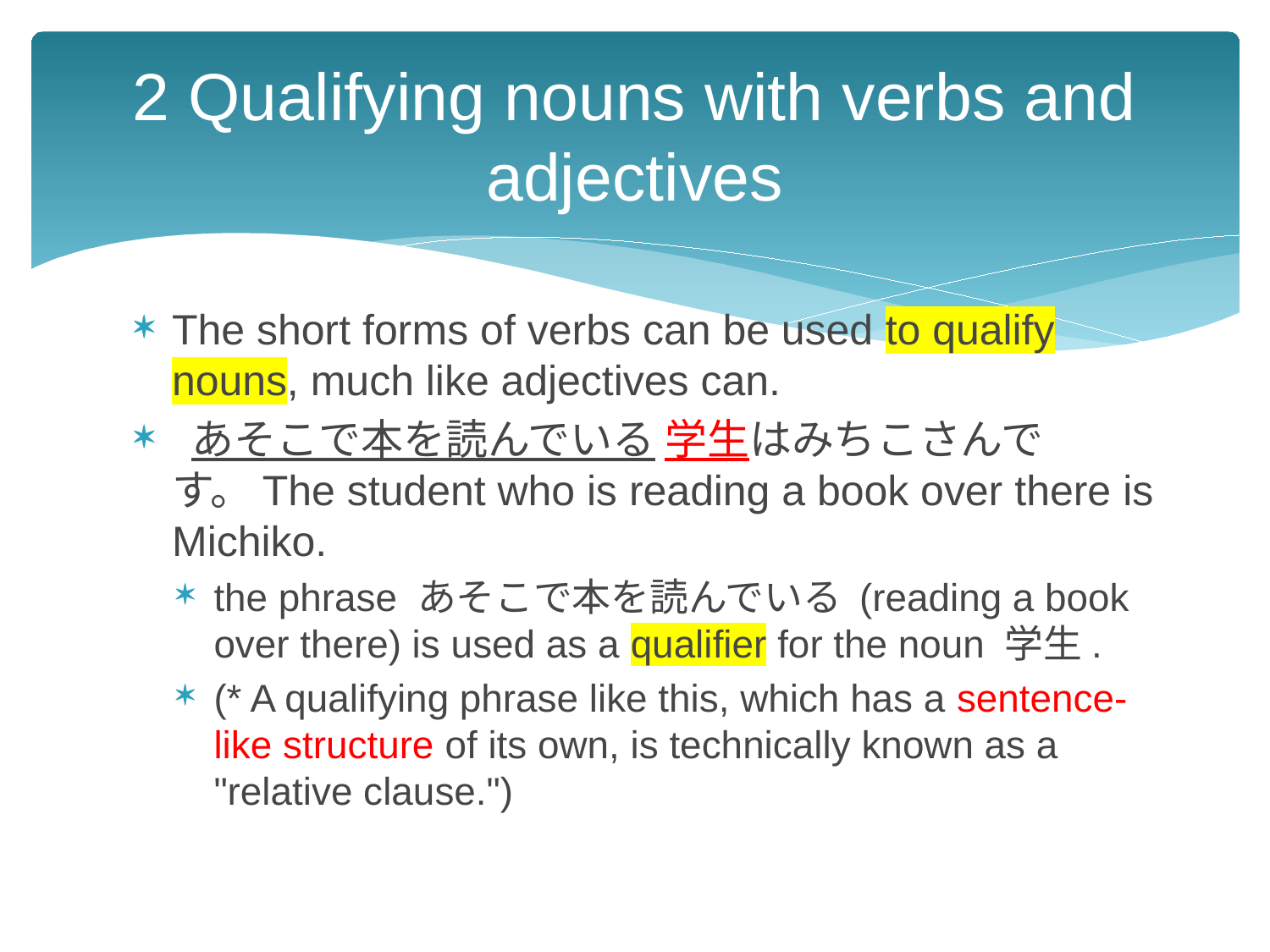

# 2 Qualifying nouns with verbs and adjectives
The short forms of verbs can be used to qualify nouns, much like adjectives can.
 あそこで本を読んでいる 学生はみちこさんです。The student who is reading a book over there is Michiko.
the phrase あそこで本を読んでいる (reading a book over there) is used as a qualifier for the noun 学生.
(* A qualifying phrase like this, which has a sentence-like structure of its own, is technically known as a "relative clause.")